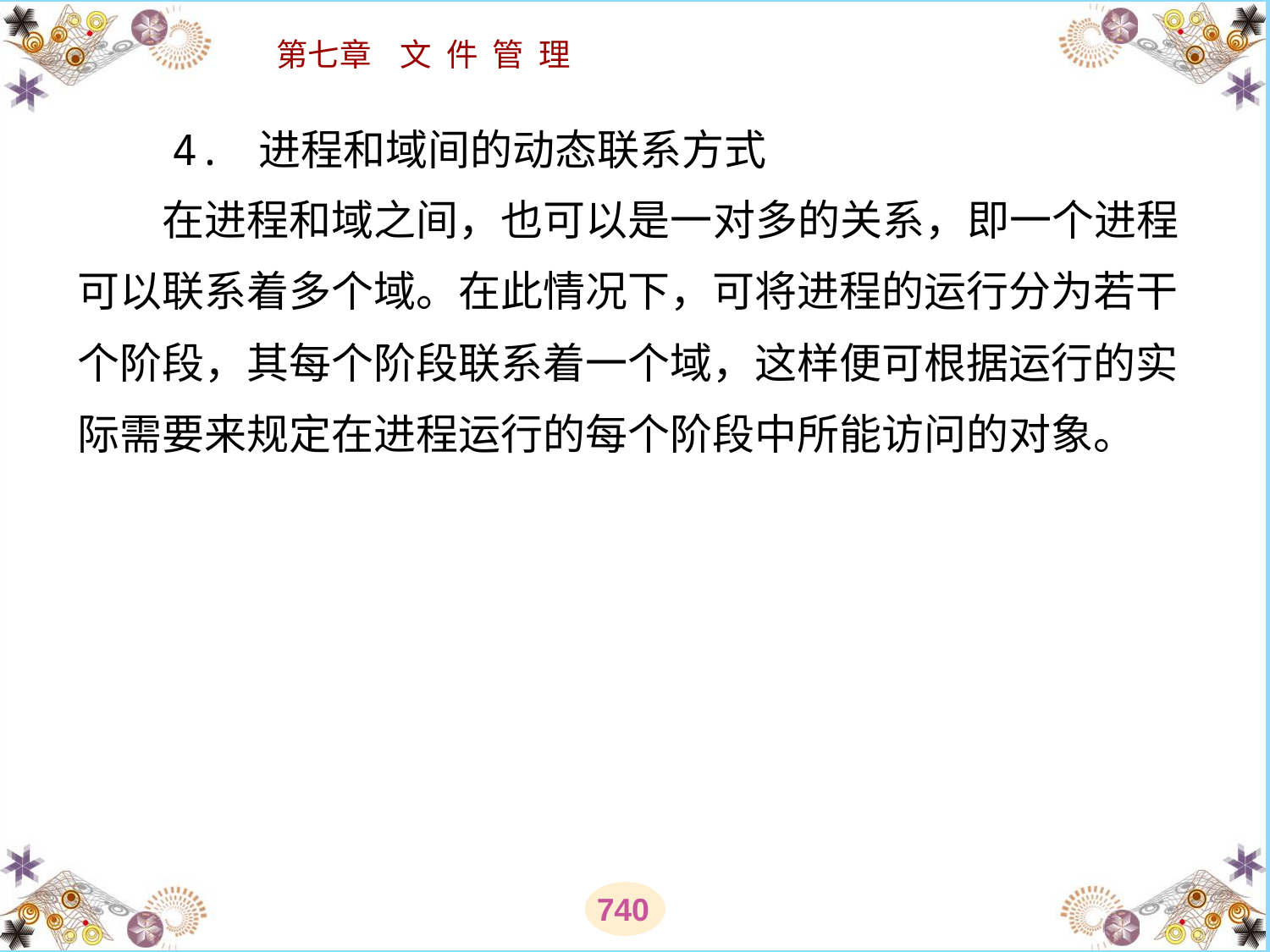

# 4. 进程和域间的动态联系方式 　　在进程和域之间，也可以是一对多的关系，即一个进程可以联系着多个域。在此情况下，可将进程的运行分为若干个阶段，其每个阶段联系着一个域，这样便可根据运行的实际需要来规定在进程运行的每个阶段中所能访问的对象。